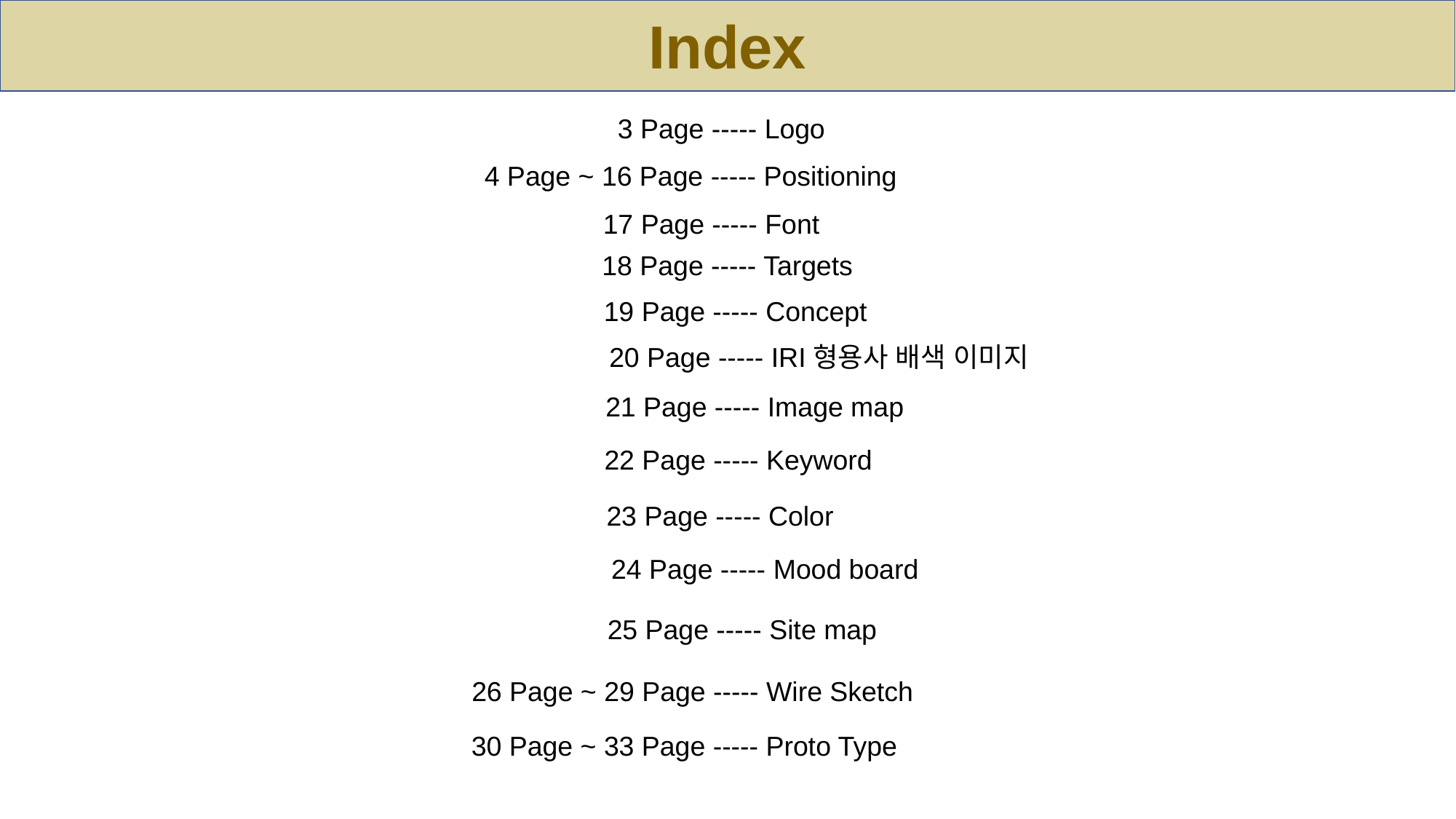

Index
3 Page ----- Logo
4 Page ~ 16 Page ----- Positioning
17 Page ----- Font
18 Page ----- Targets
19 Page ----- Concept
20 Page ----- IRI형용사 배색 이미지
21 Page ----- Image map
22 Page ----- Keyword
23 Page ----- Color
24 Page ----- Mood board
25 Page ----- Site map
26 Page ~ 29 Page ----- Wire Sketch
30 Page ~ 33 Page ----- Proto Type